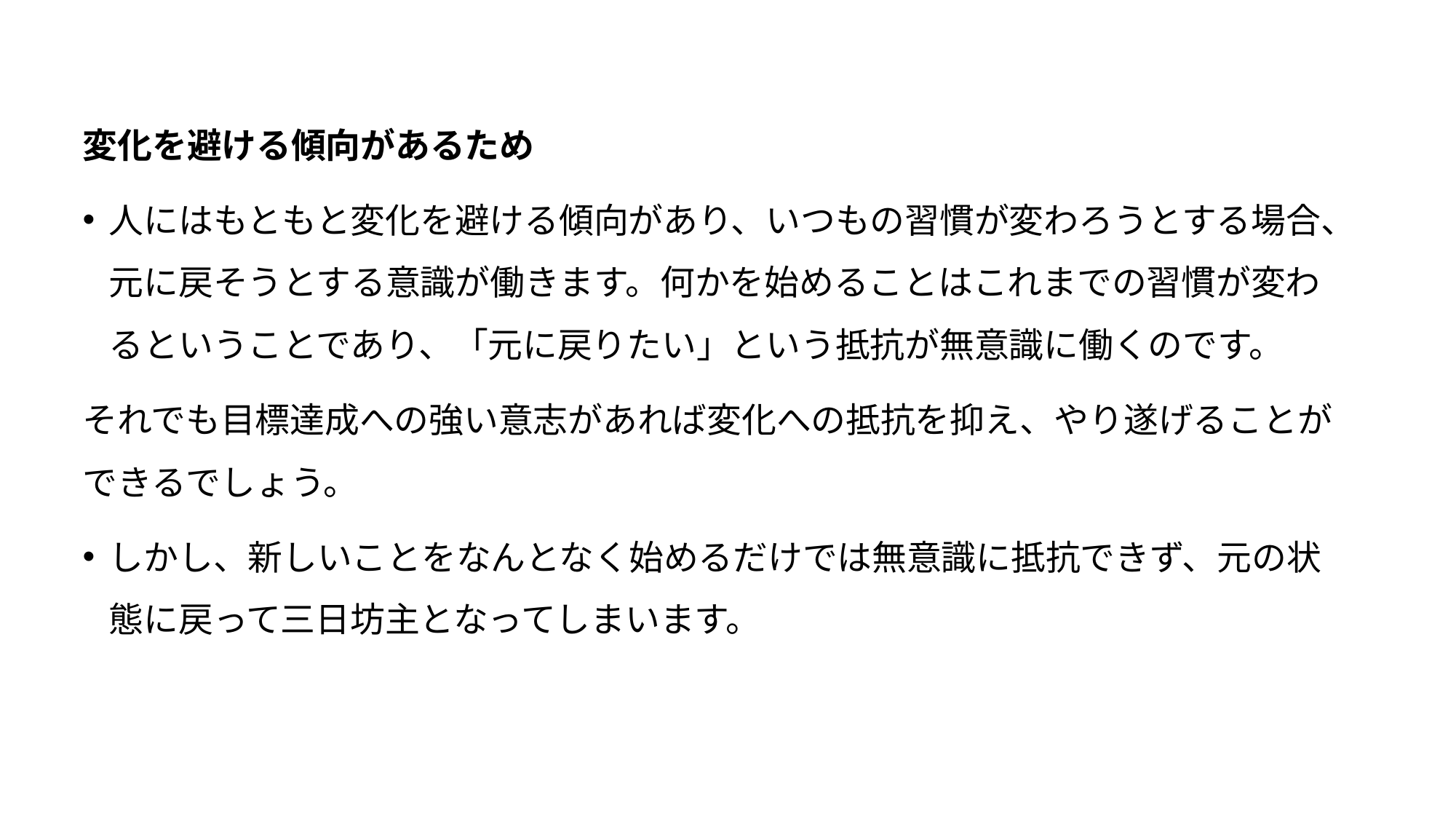

変化を避ける傾向があるため
人にはもともと変化を避ける傾向があり、いつもの習慣が変わろうとする場合、元に戻そうとする意識が働きます。何かを始めることはこれまでの習慣が変わるということであり、「元に戻りたい」という抵抗が無意識に働くのです。
それでも目標達成への強い意志があれば変化への抵抗を抑え、やり遂げることができるでしょう。
しかし、新しいことをなんとなく始めるだけでは無意識に抵抗できず、元の状態に戻って三日坊主となってしまいます。